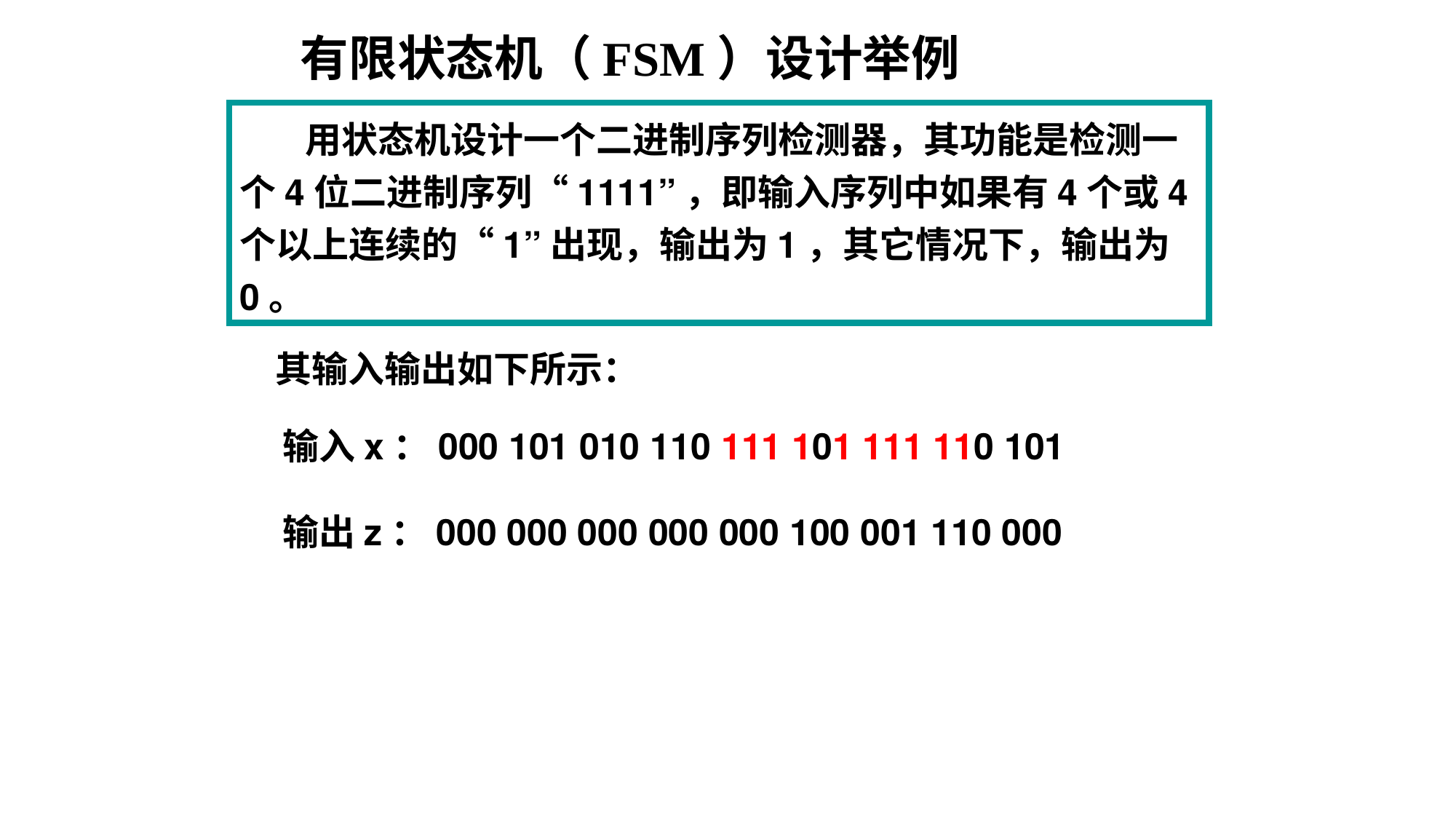

有限状态机（FSM）设计举例
   用状态机设计一个二进制序列检测器，其功能是检测一个4位二进制序列“1111”，即输入序列中如果有4个或4个以上连续的“1”出现，输出为1，其它情况下，输出为0。
其输入输出如下所示：
输入x：000 101 010 110 111 101 111 110 101
输出z：000 000 000 000 000 100 001 110 000